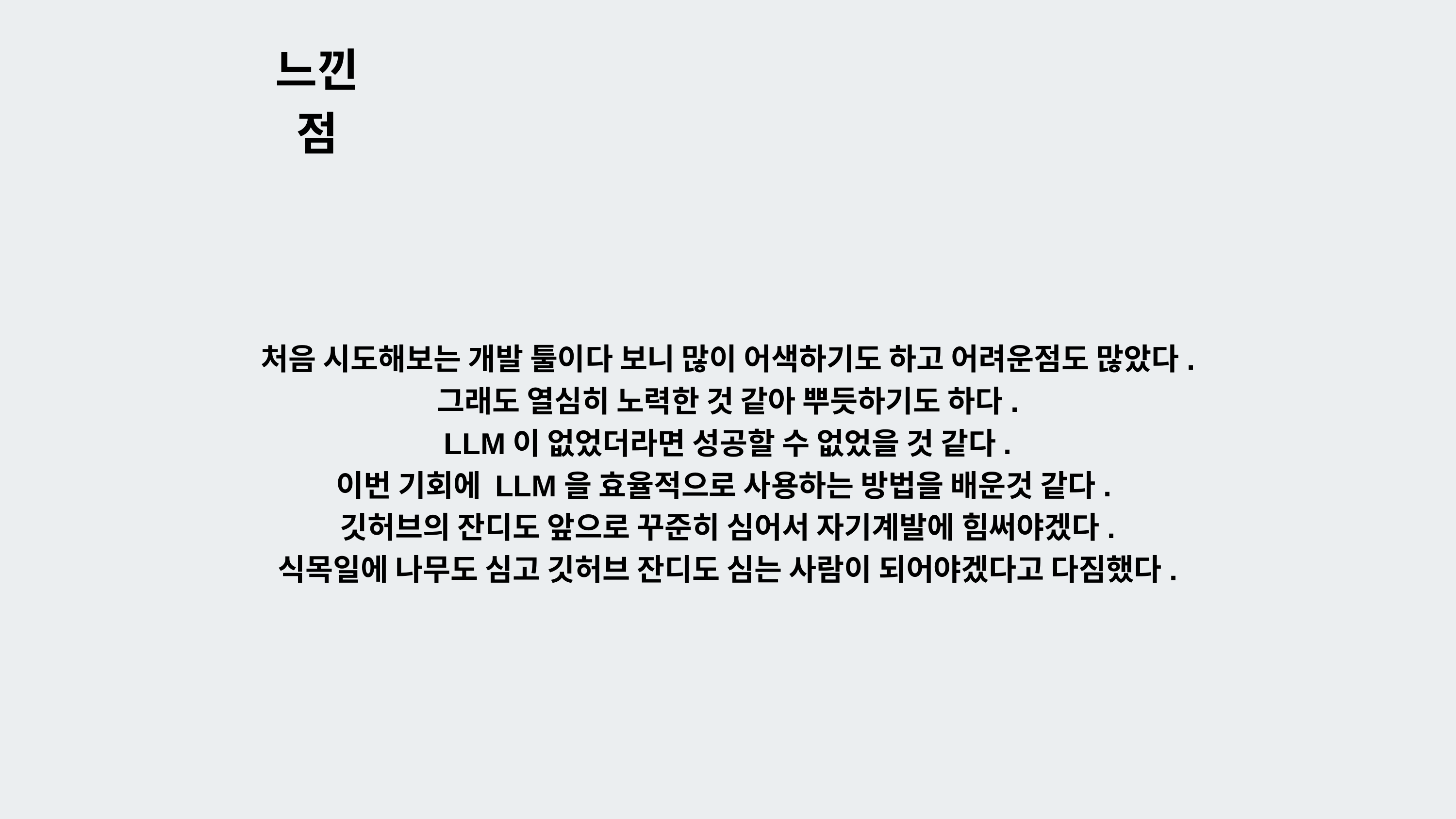

느낀점
처음 시도해보는 개발 툴이다 보니 많이 어색하기도 하고 어려운점도 많았다.
그래도 열심히 노력한 것 같아 뿌듯하기도 하다.
 LLM이 없었더라면 성공할 수 없었을 것 같다.
이번 기회에 LLM을 효율적으로 사용하는 방법을 배운것 같다.
깃허브의 잔디도 앞으로 꾸준히 심어서 자기계발에 힘써야겠다.
식목일에 나무도 심고 깃허브 잔디도 심는 사람이 되어야겠다고 다짐했다.